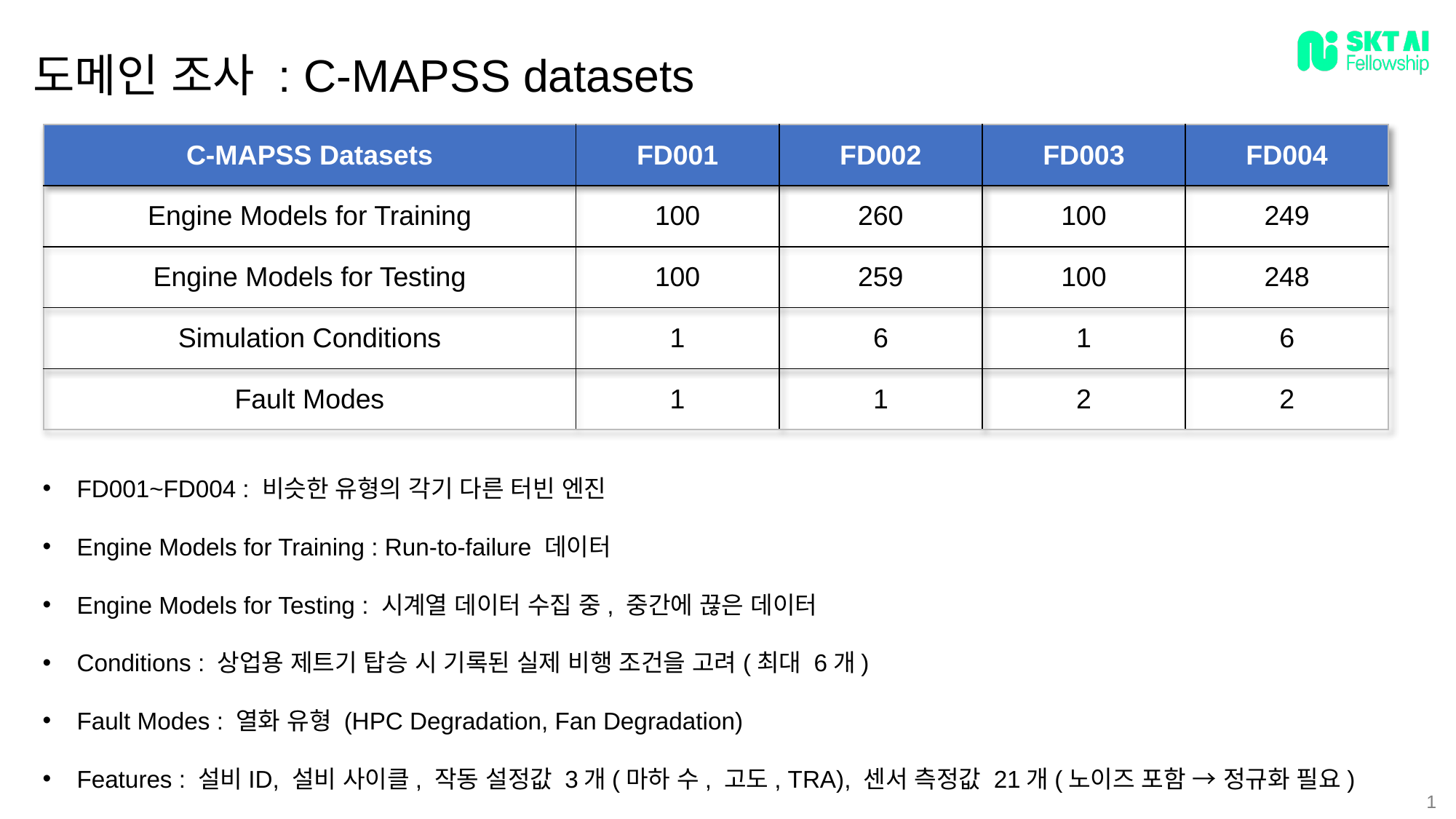

도메인 조사 : C-MAPSS datasets
| C-MAPSS Datasets | FD001 | FD002 | FD003 | FD004 |
| --- | --- | --- | --- | --- |
| Engine Models for Training | 100 | 260 | 100 | 249 |
| Engine Models for Testing | 100 | 259 | 100 | 248 |
| Simulation Conditions | 1 | 6 | 1 | 6 |
| Fault Modes | 1 | 1 | 2 | 2 |
FD001~FD004 : 비슷한 유형의 각기 다른 터빈 엔진

Engine Models for Training : Run-to-failure 데이터

Engine Models for Testing : 시계열 데이터 수집 중, 중간에 끊은 데이터

Conditions : 상업용 제트기 탑승 시 기록된 실제 비행 조건을 고려(최대 6개)

Fault Modes : 열화 유형 (HPC Degradation, Fan Degradation)

Features : 설비ID, 설비 사이클, 작동 설정값 3개(마하 수, 고도, TRA), 센서 측정값 21개(노이즈 포함 → 정규화 필요)